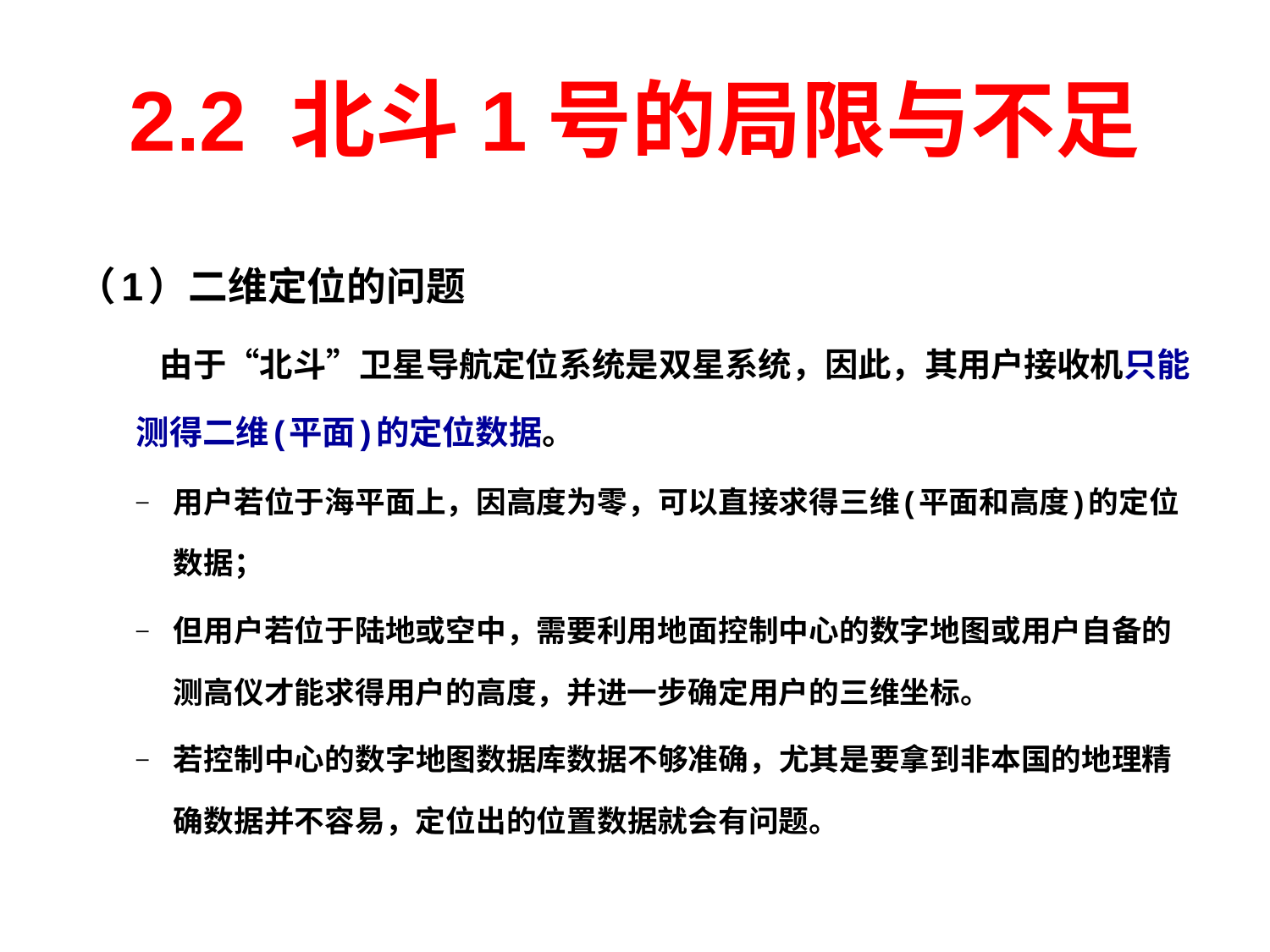

# 2.2 北斗1号的局限与不足

（1）二维定位的问题
   由于“北斗”卫星导航定位系统是双星系统，因此，其用户接收机只能测得二维(平面)的定位数据。
用户若位于海平面上，因高度为零，可以直接求得三维(平面和高度)的定位数据；
但用户若位于陆地或空中，需要利用地面控制中心的数字地图或用户自备的测高仪才能求得用户的高度，并进一步确定用户的三维坐标。
若控制中心的数字地图数据库数据不够准确，尤其是要拿到非本国的地理精确数据并不容易，定位出的位置数据就会有问题。